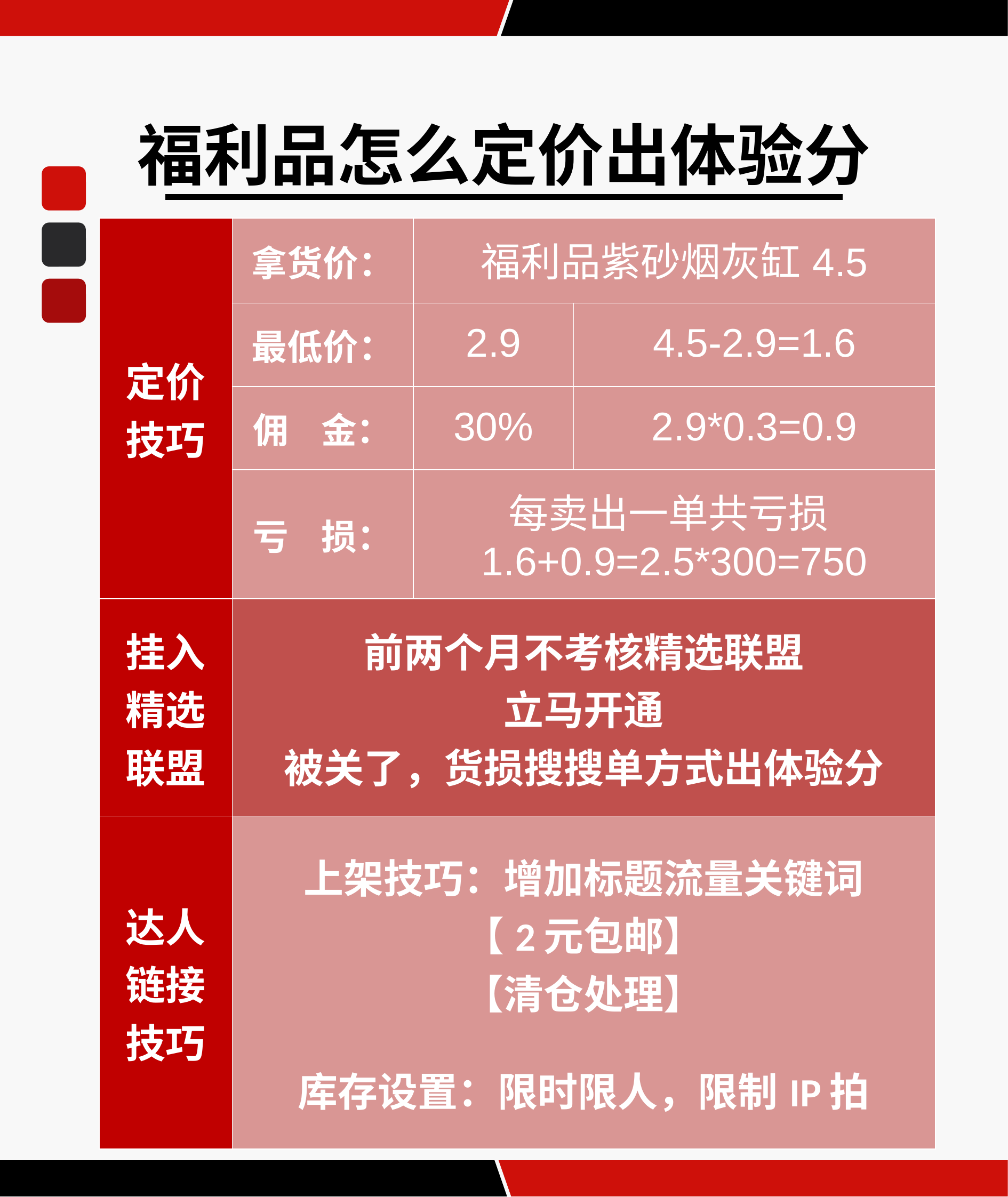

福利品怎么定价出体验分
| 定价技巧 | 拿货价： | 福利品紫砂烟灰缸4.5 |  |
| --- | --- | --- | --- |
|  | 最低价： | 2.9 | 4.5-2.9=1.6 |
|  | 佣 金： | 30% | 2.9\*0.3=0.9 |
|  | 亏 损： | 每卖出一单共亏损1.6+0.9=2.5\*300=750 |  |
| 挂入精选联盟 | 前两个月不考核精选联盟 立马开通 被关了，货损搜搜单方式出体验分 |  |  |
| 达人链接技巧 | 上架技巧：增加标题流量关键词 【2元包邮】 【清仓处理】 库存设置：限时限人，限制IP拍 |  |  |